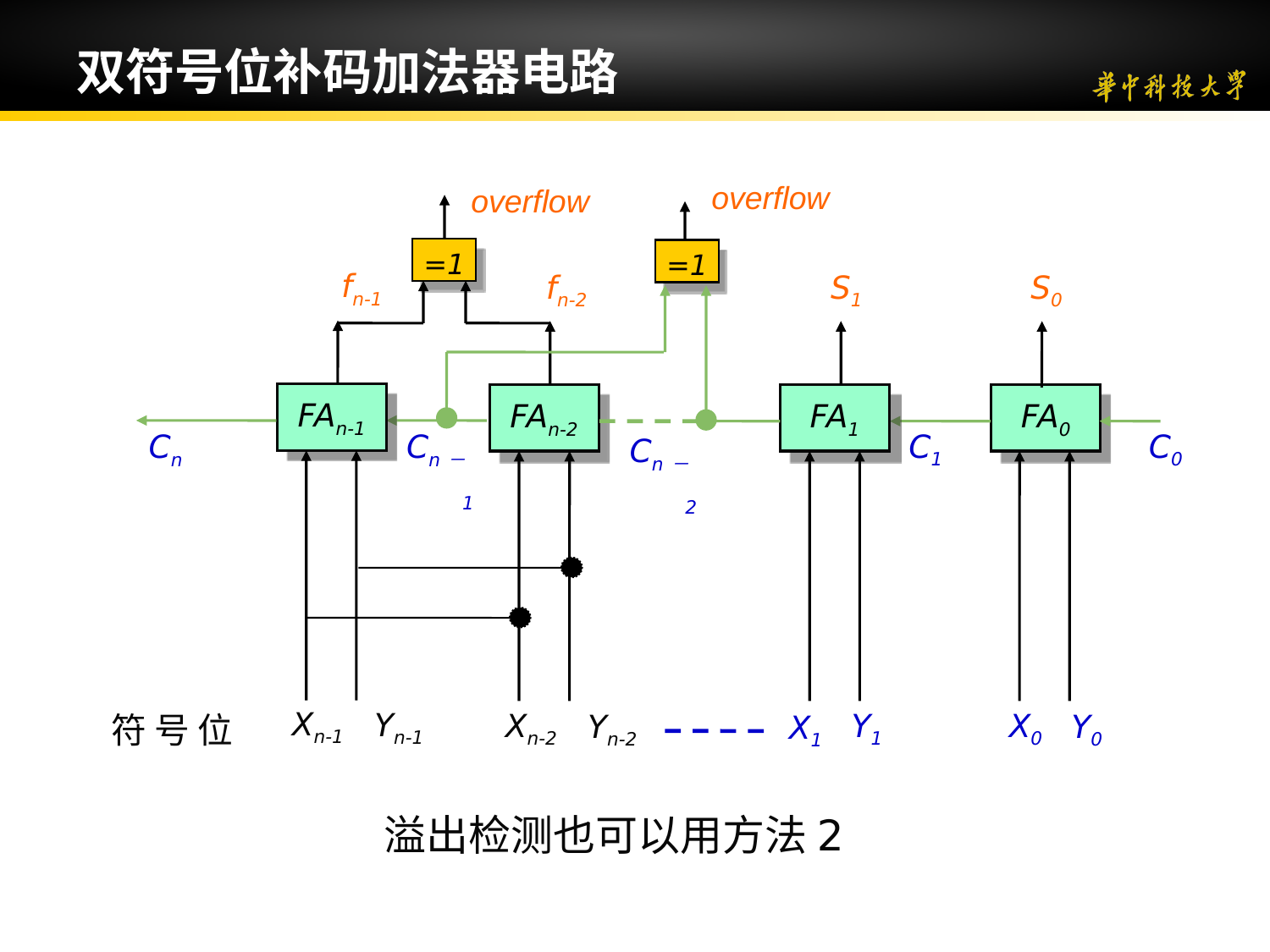

双符号位补码加法器电路
overflow

=1

overflow

=1

fn-1

FAn-1

Xn-1
Yn-1
Cn
Cn－1
fn-2

FAn-2

Xn-2
Yn-2
S1

FA1

Cn－2

Y1
X1

S0

FA0
C1
C0

X0
Y0

符 号 位
溢出检测也可以用方法2